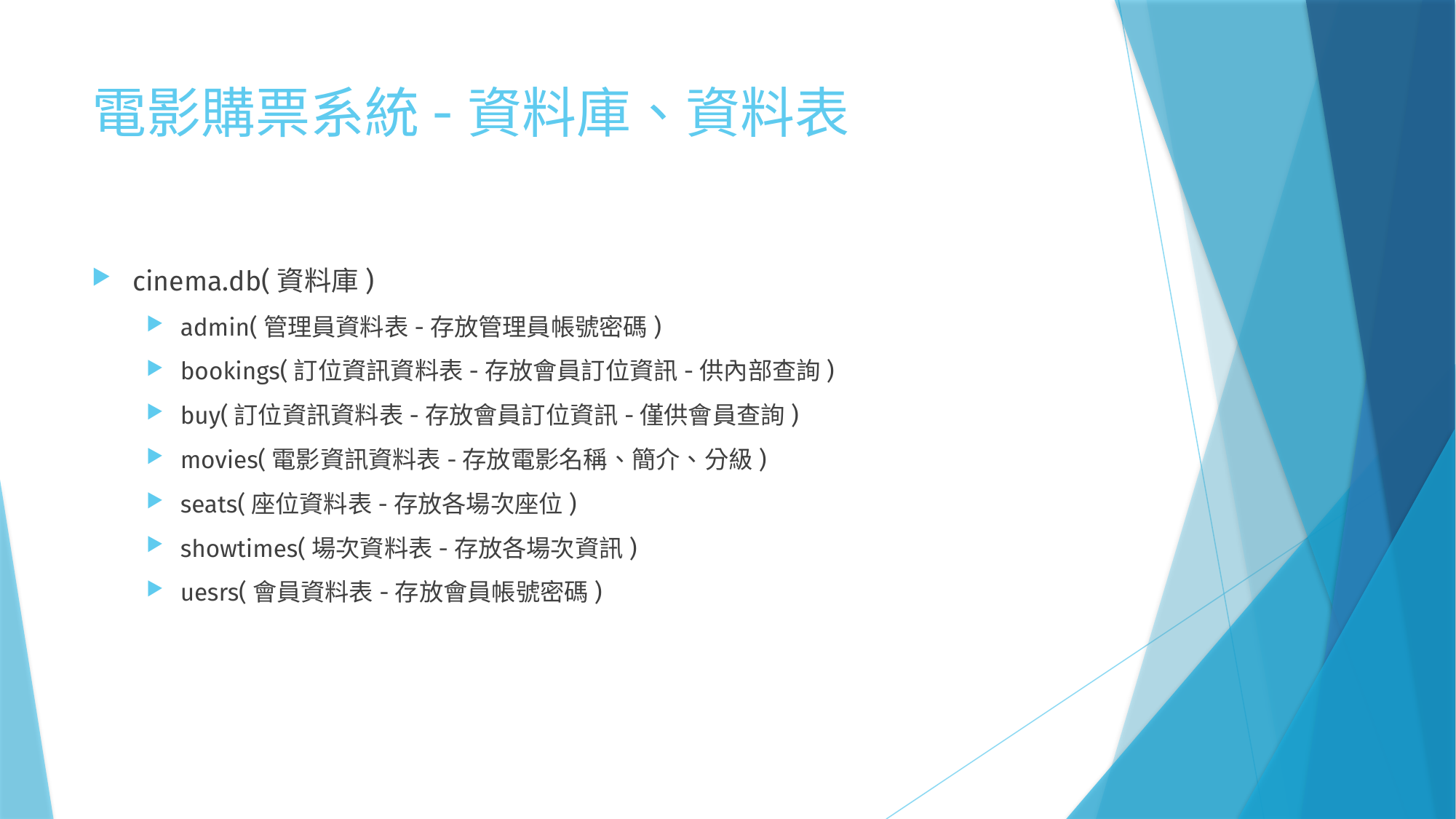

# 電影購票系統-資料庫、資料表
cinema.db(資料庫)
admin(管理員資料表-存放管理員帳號密碼)
bookings(訂位資訊資料表-存放會員訂位資訊-供內部查詢)
buy(訂位資訊資料表-存放會員訂位資訊-僅供會員查詢)
movies(電影資訊資料表-存放電影名稱、簡介、分級)
seats(座位資料表-存放各場次座位)
showtimes(場次資料表-存放各場次資訊)
uesrs(會員資料表-存放會員帳號密碼)